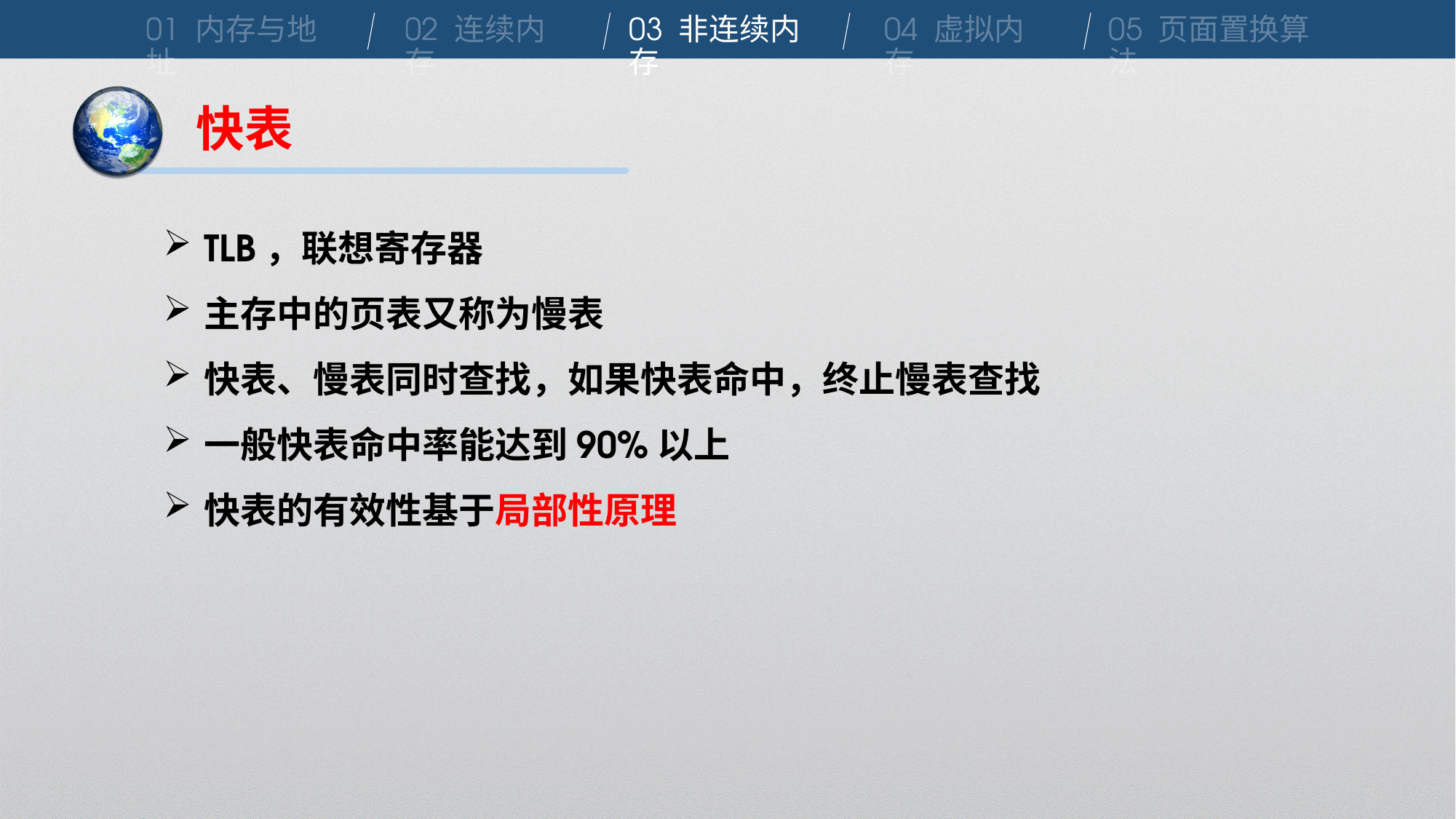

01 内存与地址
02 连续内存
03 非连续内存
04 虚拟内存
05 页面置换算法
快表
TLB，联想寄存器
主存中的页表又称为慢表
快表、慢表同时查找，如果快表命中，终止慢表查找
一般快表命中率能达到90%以上
快表的有效性基于局部性原理